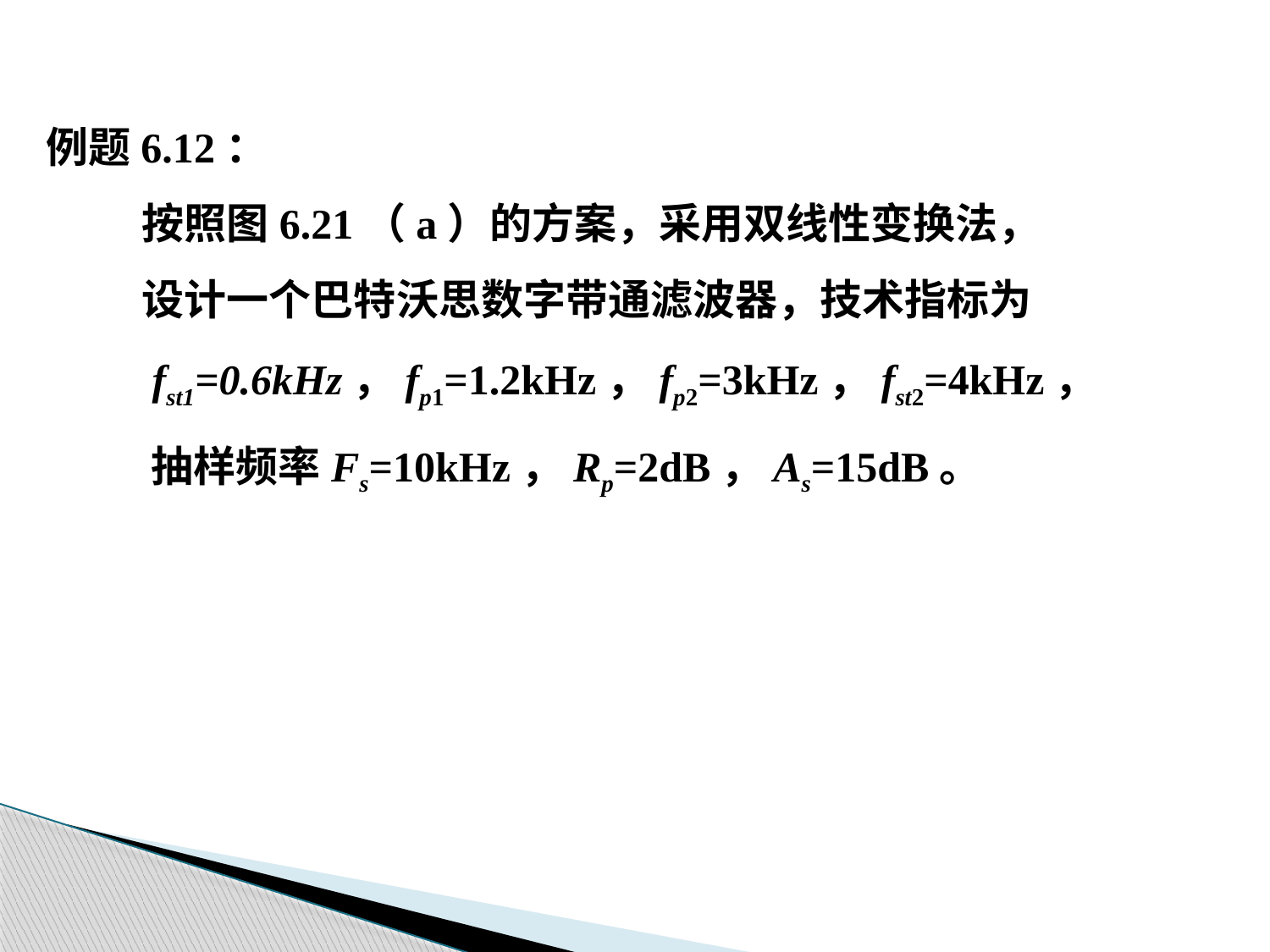

例题6.12：
         按照图6.21（a）的方案，采用双线性变换法，
         设计一个巴特沃思数字带通滤波器，技术指标为
          fst1=0.6kHz，fp1=1.2kHz，fp2=3kHz，fst2=4kHz，
          抽样频率Fs=10kHz，Rp=2dB，As=15dB。